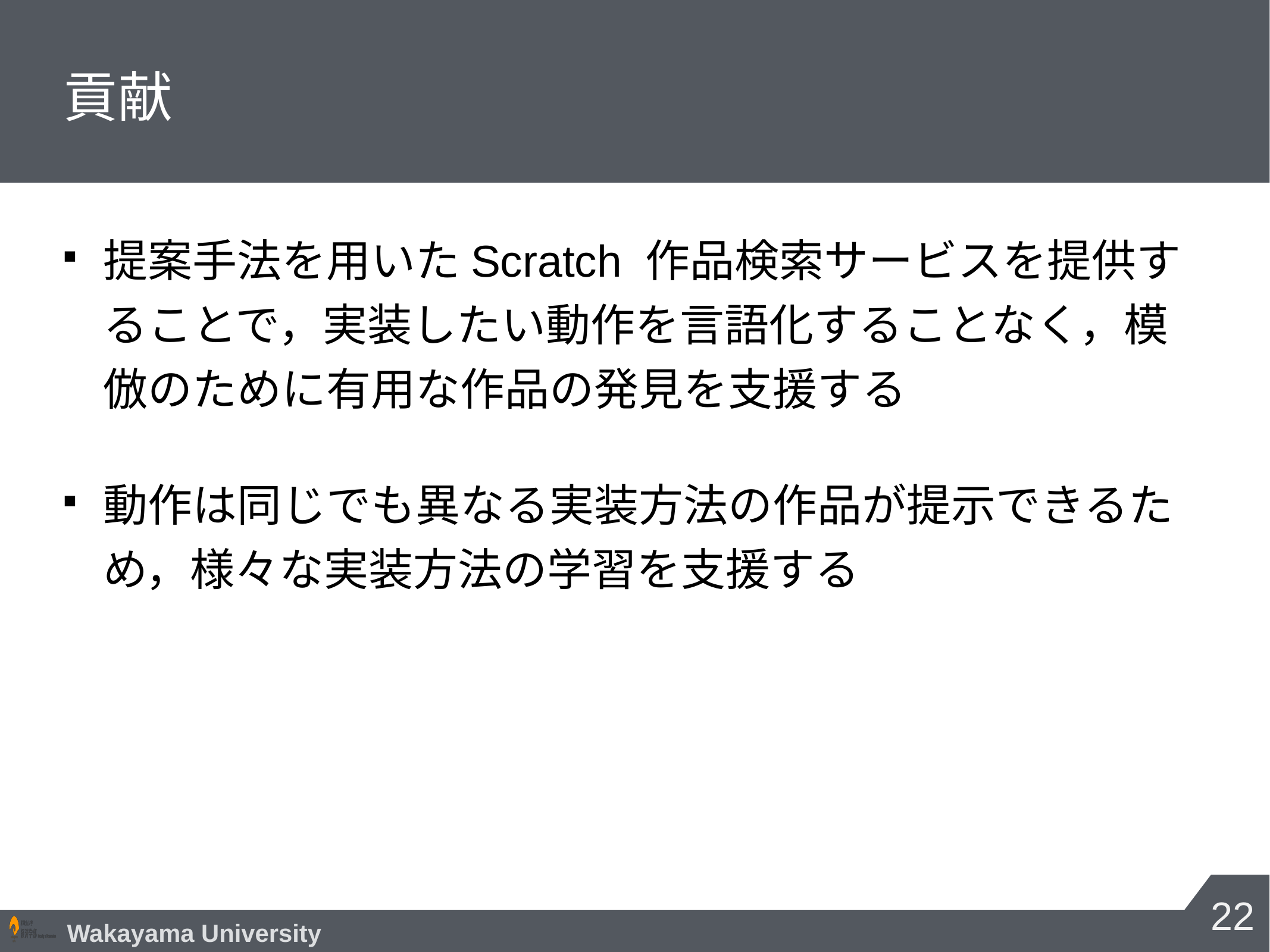

# 貢献
提案手法を用いたScratch 作品検索サービスを提供することで，実装したい動作を言語化することなく，模倣のために有用な作品の発見を支援する
動作は同じでも異なる実装方法の作品が提示できるため，様々な実装方法の学習を支援する

22